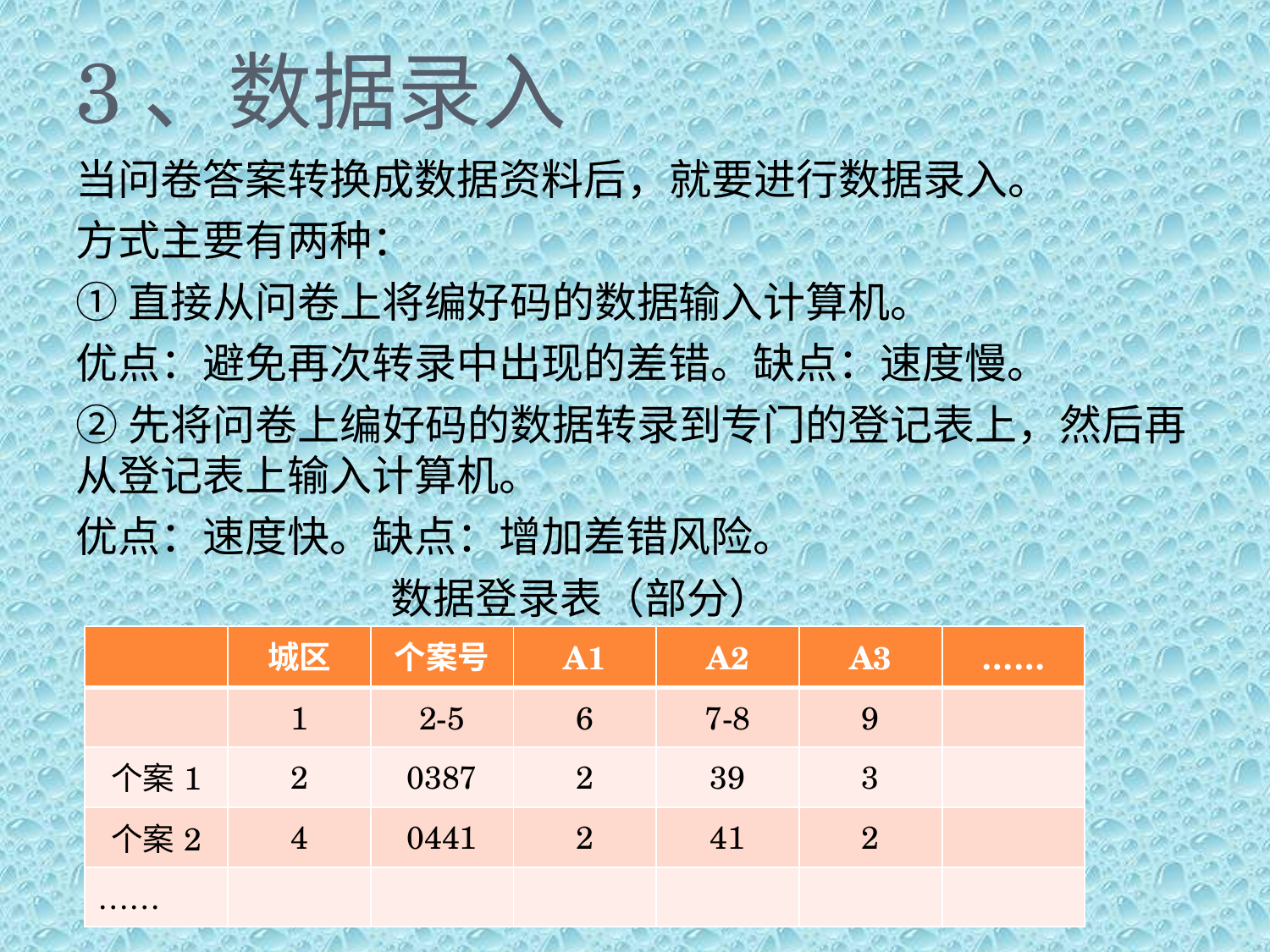

# 3、数据录入
当问卷答案转换成数据资料后，就要进行数据录入。
方式主要有两种：
①直接从问卷上将编好码的数据输入计算机。
优点：避免再次转录中出现的差错。缺点：速度慢。
②先将问卷上编好码的数据转录到专门的登记表上，然后再从登记表上输入计算机。
优点：速度快。缺点：增加差错风险。
                                数据登录表（部分）

|  | 城区 | 个案号 | A1 | A2 | A3 | …… |
| --- | --- | --- | --- | --- | --- | --- |
|  | 1 | 2-5 | 6 | 7-8 | 9 |  |
| 个案1 | 2 | 0387 | 2 | 39 | 3 |  |
| 个案2 | 4 | 0441 | 2 | 41 | 2 |  |
| …… |  |  |  |  |  |  |